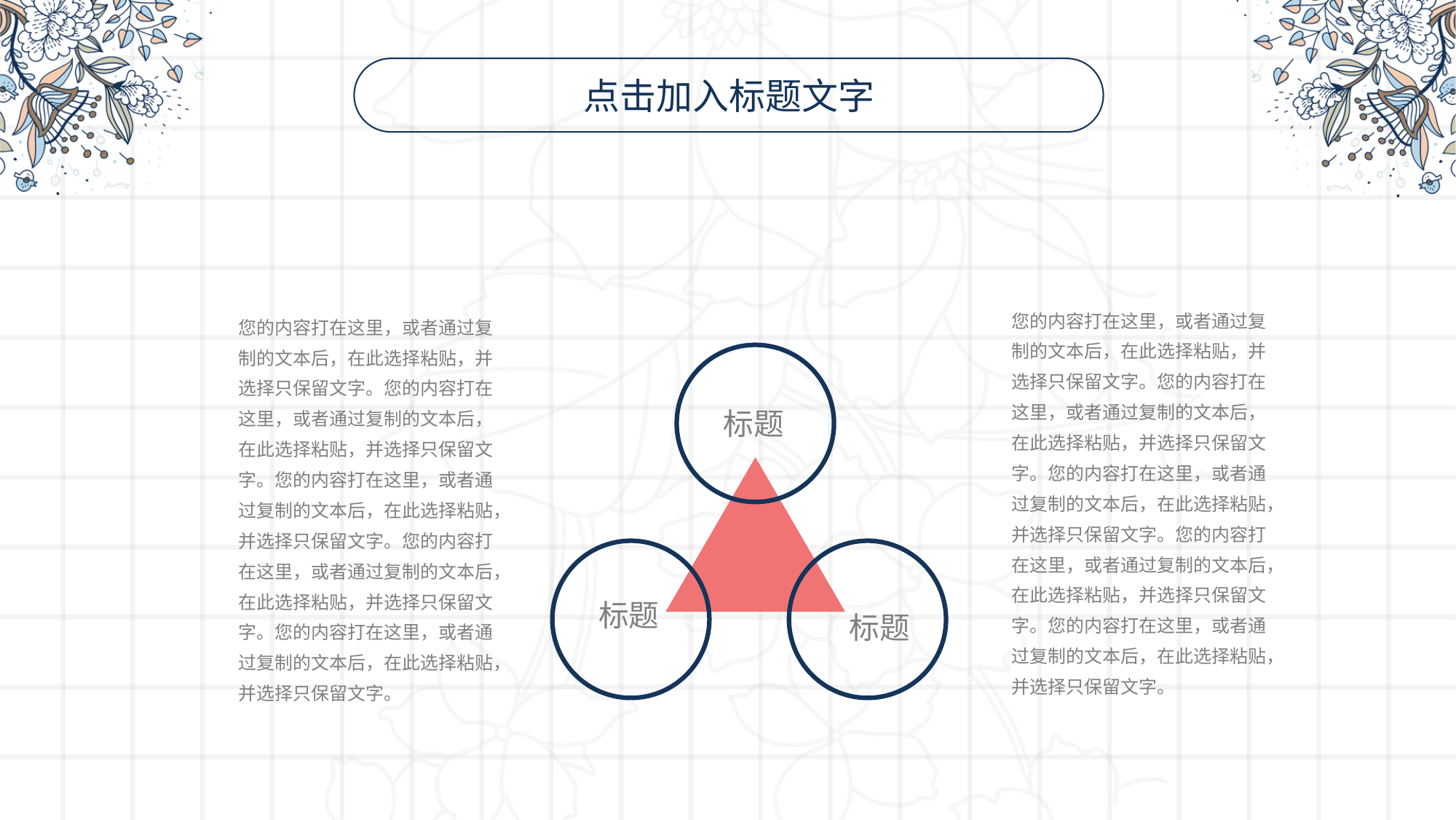

点击加入标题文字
您的内容打在这里，或者通过复制的文本后，在此选择粘贴，并选择只保留文字。您的内容打在这里，或者通过复制的文本后，在此选择粘贴，并选择只保留文字。您的内容打在这里，或者通过复制的文本后，在此选择粘贴，并选择只保留文字。您的内容打在这里，或者通过复制的文本后，在此选择粘贴，并选择只保留文字。您的内容打在这里，或者通过复制的文本后，在此选择粘贴，并选择只保留文字。
您的内容打在这里，或者通过复制的文本后，在此选择粘贴，并选择只保留文字。您的内容打在这里，或者通过复制的文本后，在此选择粘贴，并选择只保留文字。您的内容打在这里，或者通过复制的文本后，在此选择粘贴，并选择只保留文字。您的内容打在这里，或者通过复制的文本后，在此选择粘贴，并选择只保留文字。您的内容打在这里，或者通过复制的文本后，在此选择粘贴，并选择只保留文字。

标题
标题
标题